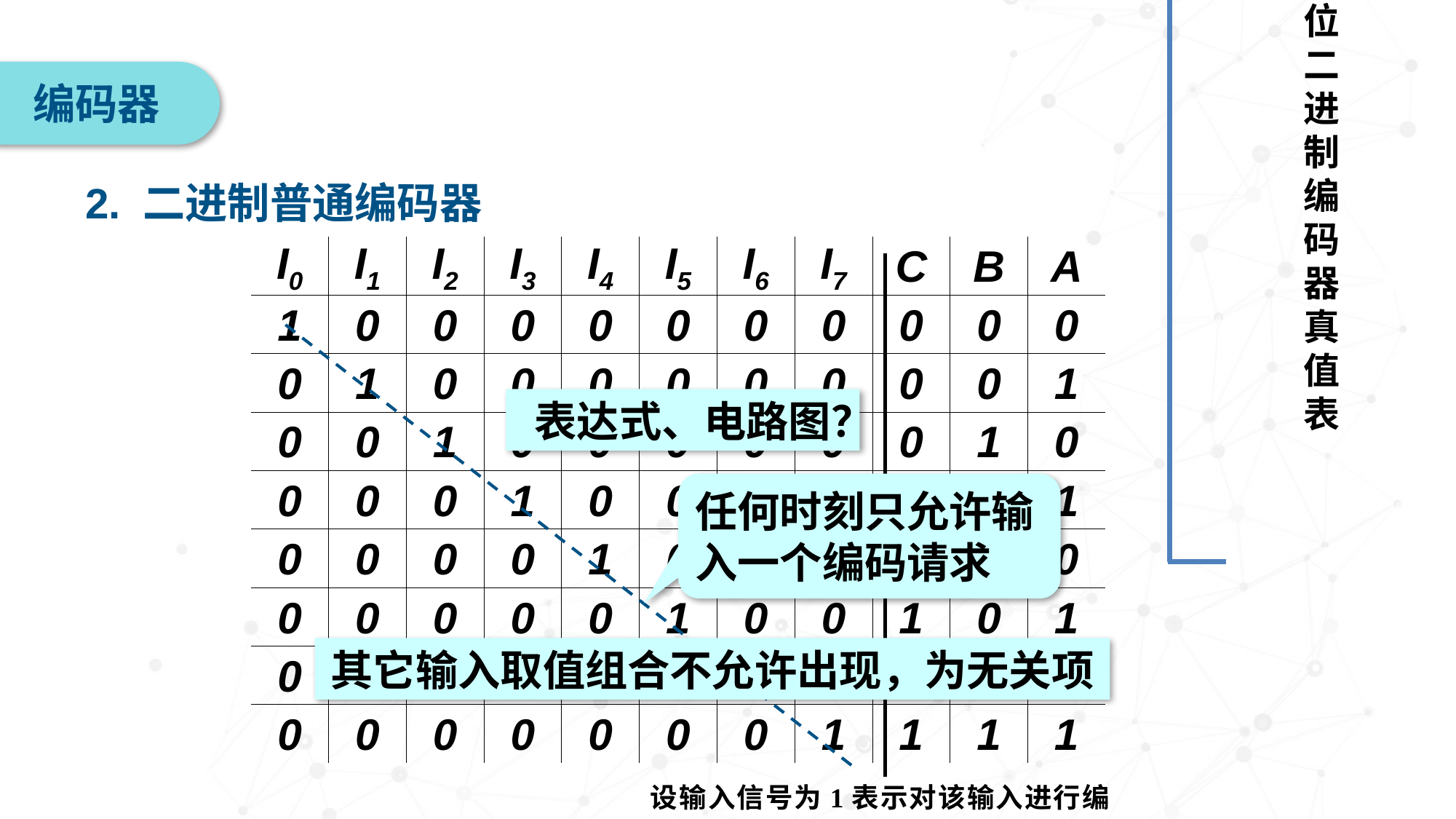

3位二进制编码器真值表

编码器
2. 二进制普通编码器
| I0 | I1 | I2 | I3 | I4 | I5 | I6 | I7 | C | B | A |
| --- | --- | --- | --- | --- | --- | --- | --- | --- | --- | --- |
| 1 | 0 | 0 | 0 | 0 | 0 | 0 | 0 | 0 | 0 | 0 |
| 0 | 1 | 0 | 0 | 0 | 0 | 0 | 0 | 0 | 0 | 1 |
| 0 | 0 | 1 | 0 | 0 | 0 | 0 | 0 | 0 | 1 | 0 |
| 0 | 0 | 0 | 1 | 0 | 0 | 0 | 0 | 0 | 1 | 1 |
| 0 | 0 | 0 | 0 | 1 | 0 | 0 | 0 | 1 | 0 | 0 |
| 0 | 0 | 0 | 0 | 0 | 1 | 0 | 0 | 1 | 0 | 1 |
| 0 | 0 | 0 | 0 | 0 | 0 | 1 | 0 | 1 | 1 | 0 |
| 0 | 0 | 0 | 0 | 0 | 0 | 0 | 1 | 1 | 1 | 1 |

表达式、电路图？
任何时刻只允许输入一个编码请求
其它输入取值组合不允许出现，为无关项
设输入信号为1表示对该输入进行编码。
20